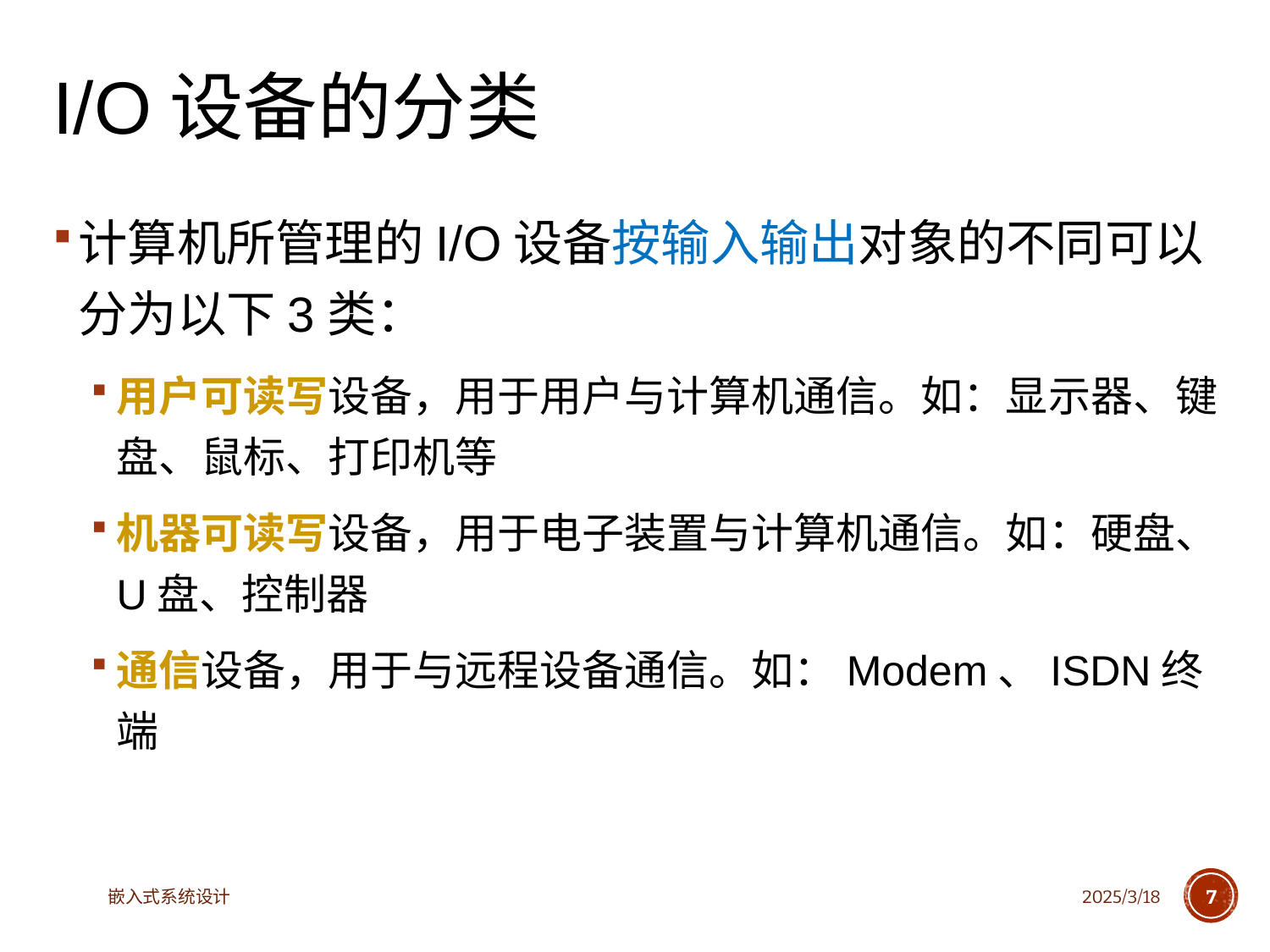

# I/O设备的分类
计算机所管理的I/O设备按输入输出对象的不同可以分为以下3类：
用户可读写设备，用于用户与计算机通信。如：显示器、键盘、鼠标、打印机等
机器可读写设备，用于电子装置与计算机通信。如：硬盘、U盘、控制器
通信设备，用于与远程设备通信。如：Modem、ISDN终端
嵌入式系统设计
2025/3/18
7